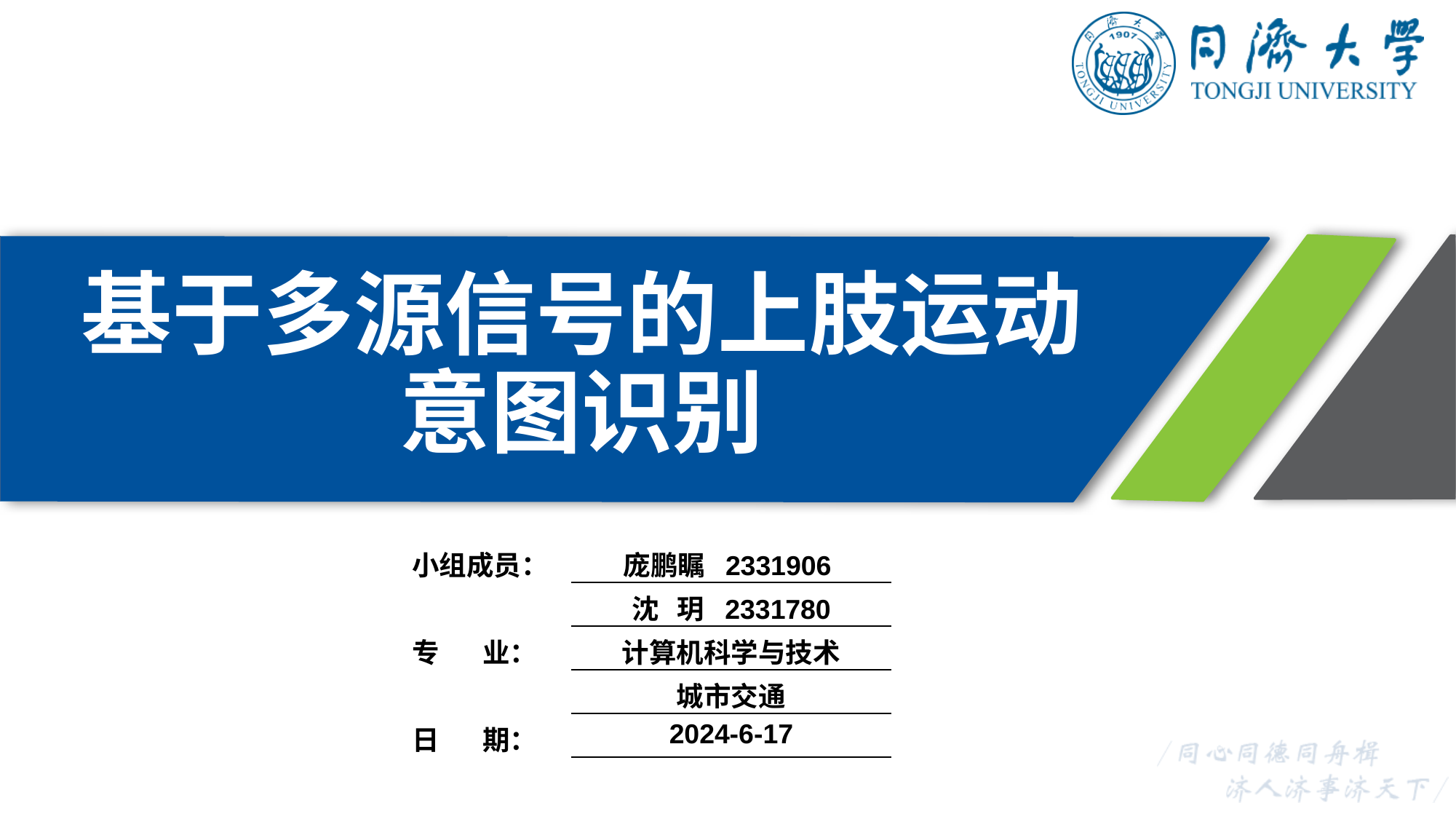

# 基于多源信号的上肢运动意图识别
| 小组成员： | 庞鹏瞩 2331906 |
| --- | --- |
|  | 沈 玥 2331780 |
| 专 业： | 计算机科学与技术 |
|  | 城市交通 |
| 日 期： | 2024-6-17 |